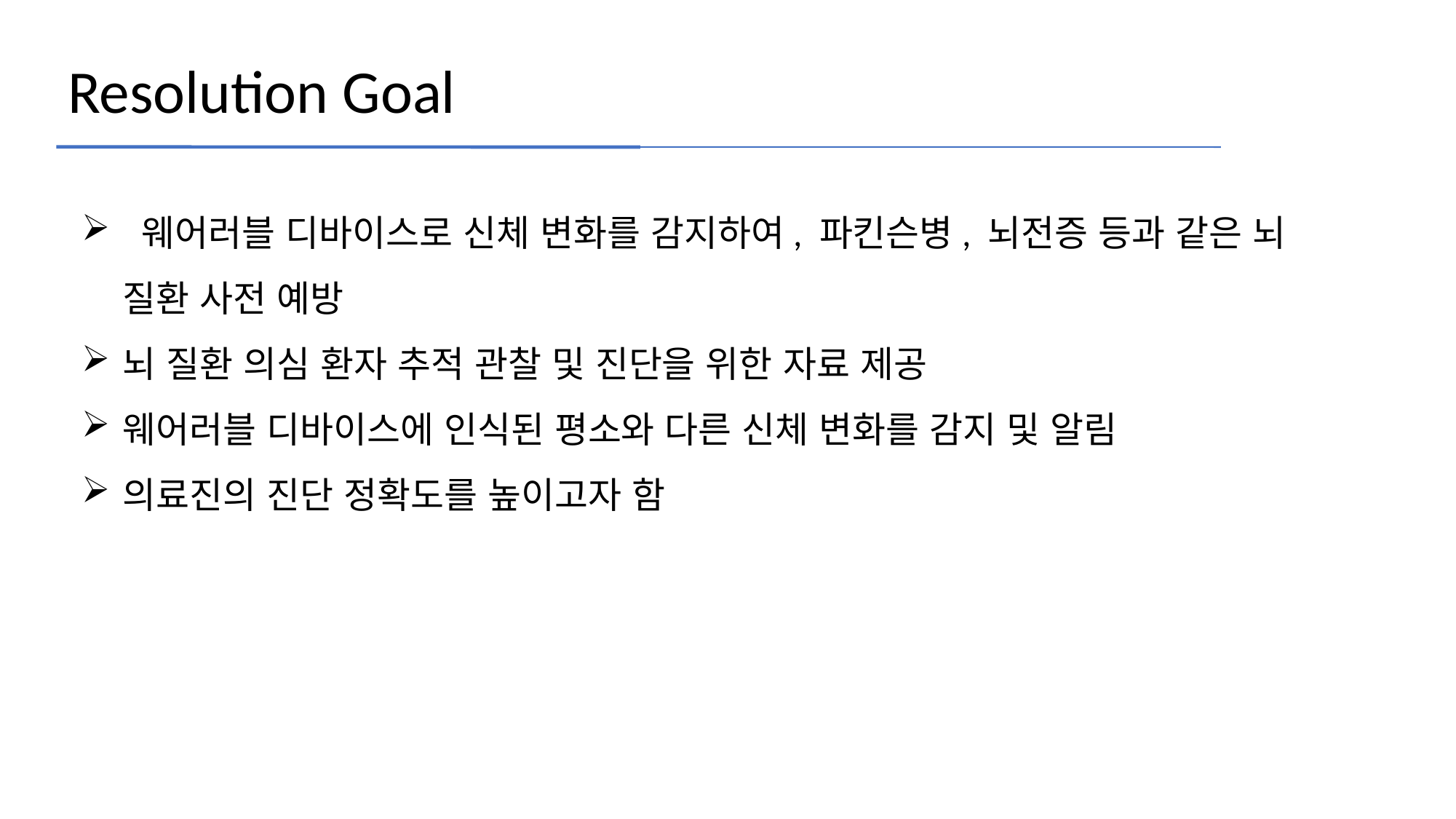

Resolution Goal
 웨어러블 디바이스로 신체 변화를 감지하여, 파킨슨병, 뇌전증 등과 같은 뇌 질환 사전 예방
뇌 질환 의심 환자 추적 관찰 및 진단을 위한 자료 제공
웨어러블 디바이스에 인식된 평소와 다른 신체 변화를 감지 및 알림
의료진의 진단 정확도를 높이고자 함